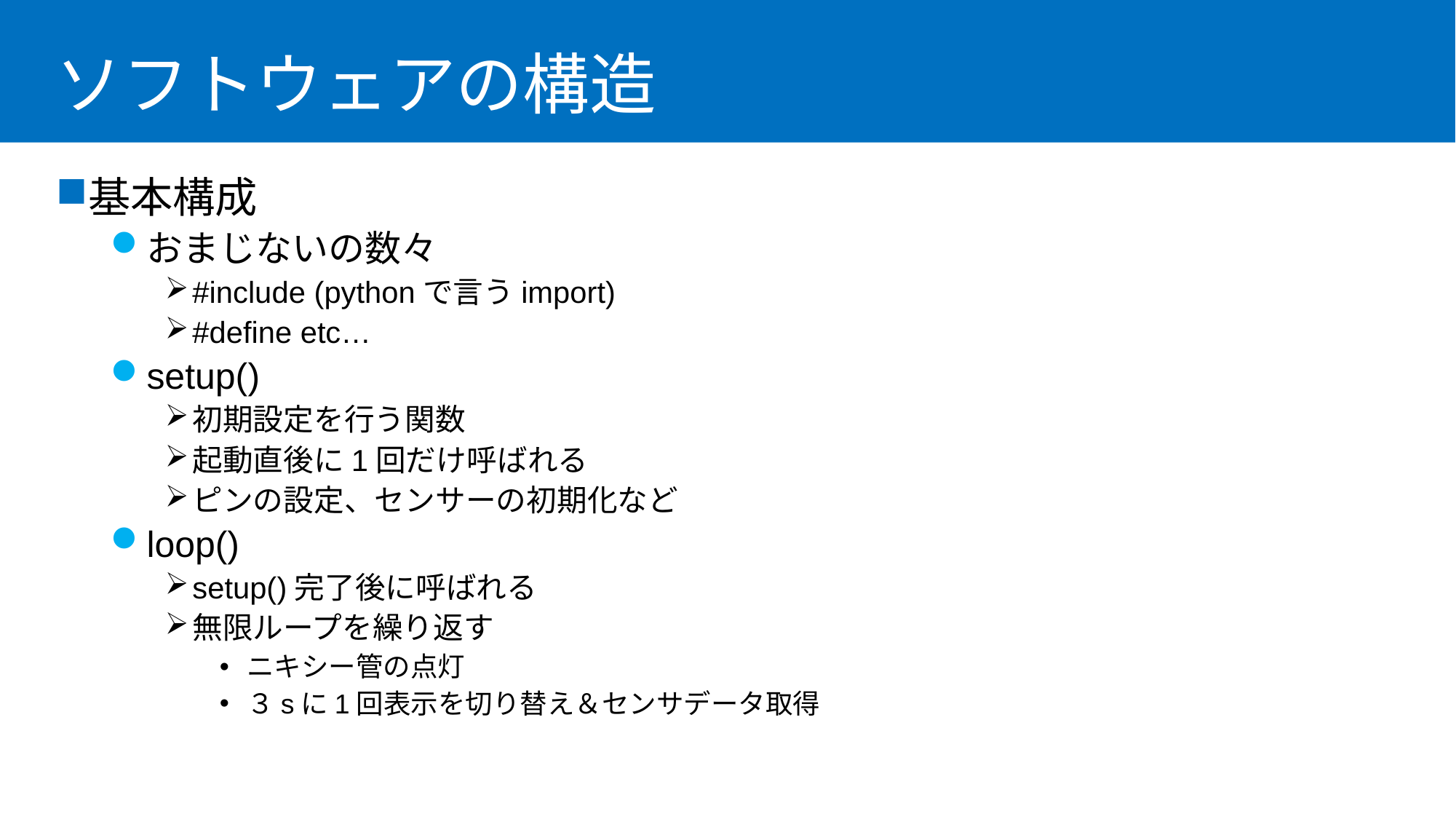

# ソフトウェアの構造
基本構成
おまじないの数々
#include (pythonで言うimport)
#define etc…
setup()
初期設定を行う関数
起動直後に1回だけ呼ばれる
ピンの設定、センサーの初期化など
loop()
setup()完了後に呼ばれる
無限ループを繰り返す
ニキシー管の点灯
３sに1回表示を切り替え＆センサデータ取得